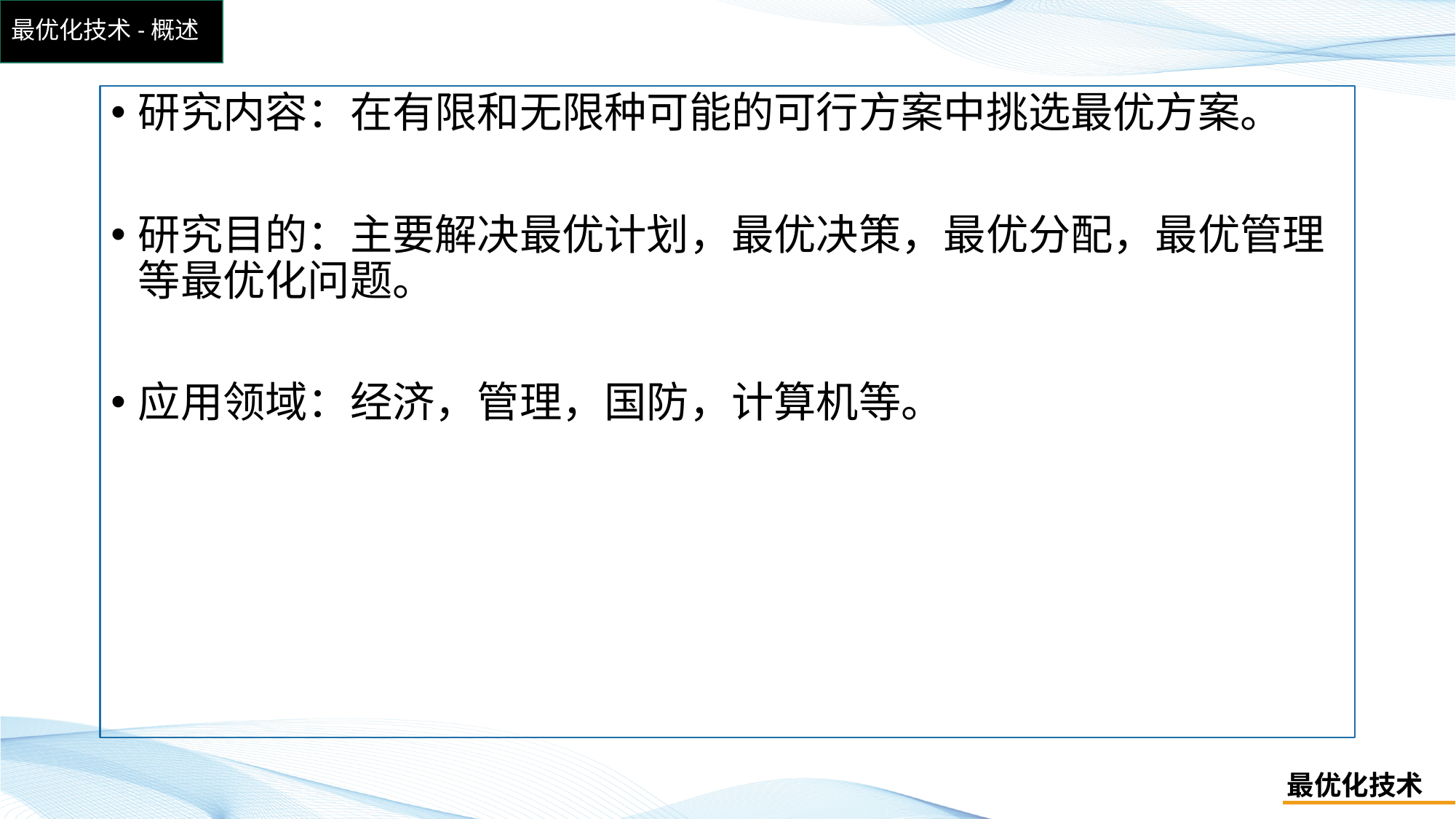

# 最优化技术-概述
研究内容：在有限和无限种可能的可行方案中挑选最优方案。

研究目的：主要解决最优计划，最优决策，最优分配，最优管理等最优化问题。

应用领域：经济，管理，国防，计算机等。